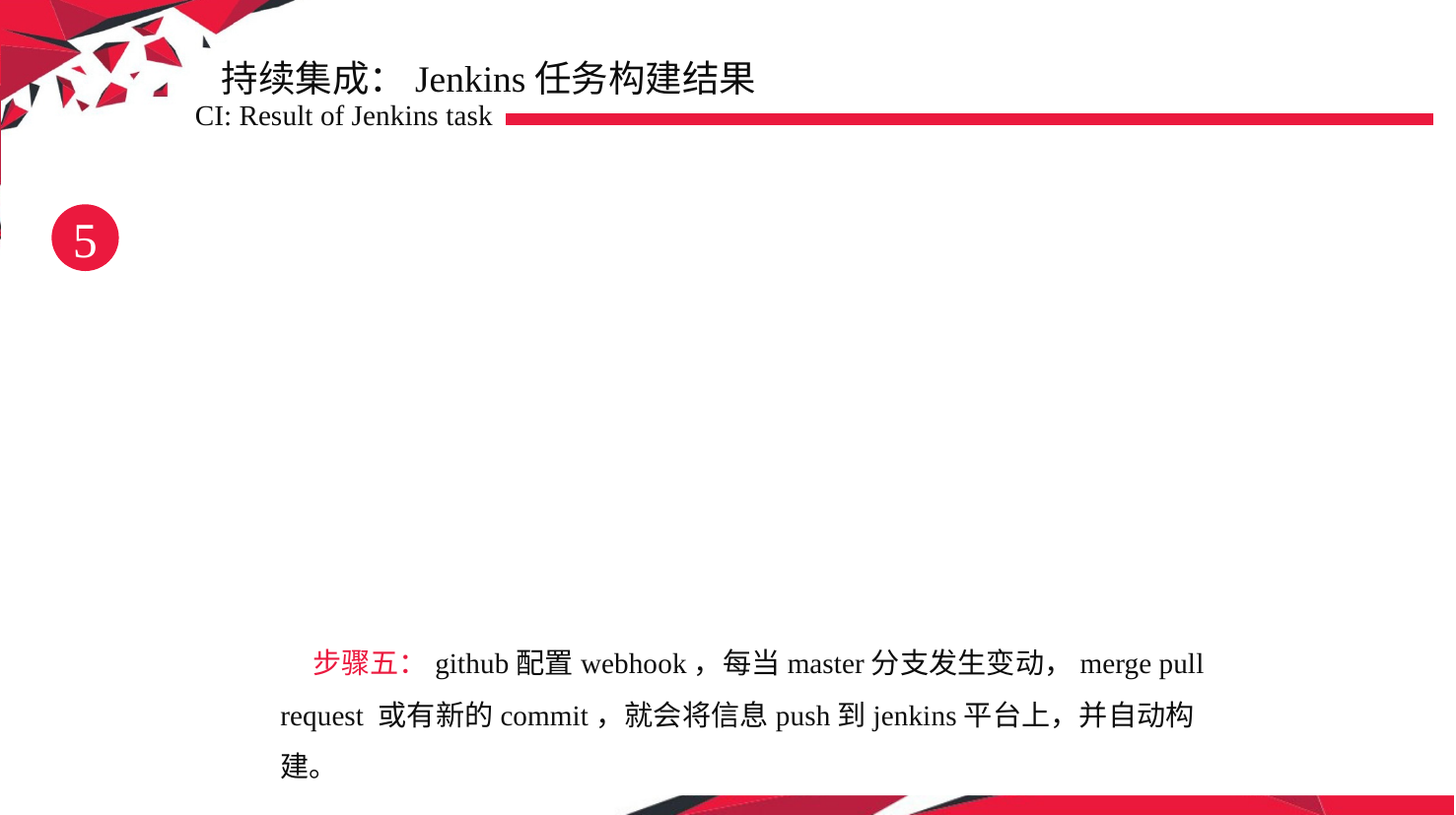

持续集成：Jenkins任务构建结果
CI: Result of Jenkins task

5
70%
    步骤五：github配置webhook，每当master分支发生变动，merge pull request 或有新的commit，就会将信息push到jenkins平台上，并自动构建。